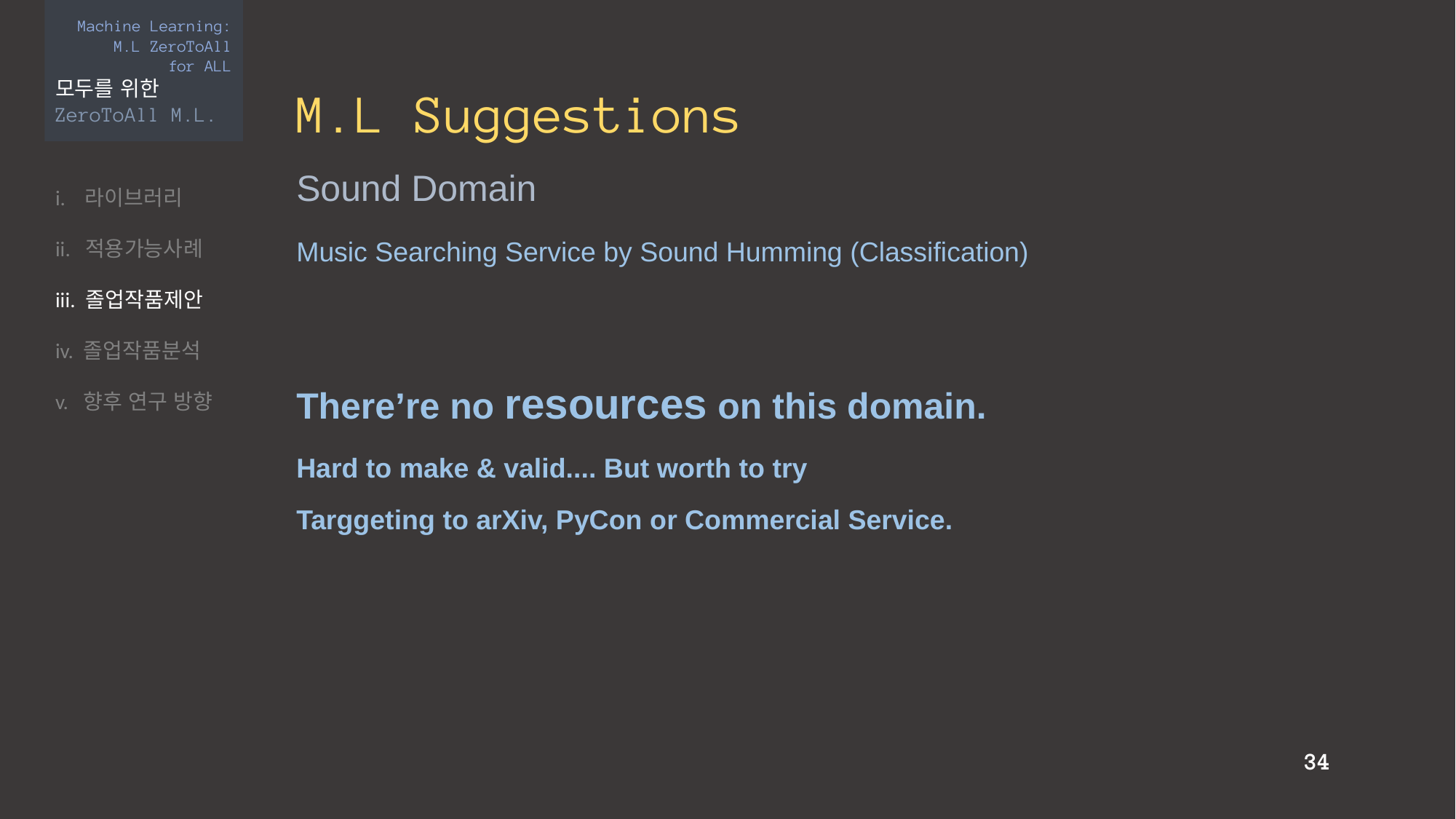

Machine Learning:
M.L ZeroToAll
for ALL
모두를 위한
ZeroToAll M.L.
M.L Suggestions
i.   라이브러리

ii.  적용가능사례

iii. 졸업작품제안

iv. 졸업작품분석

v.  향후 연구 방향
Sound Domain
Music Searching Service by Sound Humming (Classification)
There’re no resources on this domain.
Hard to make & valid.... But worth to try
Targgeting to arXiv, PyCon or Commercial Service.
34